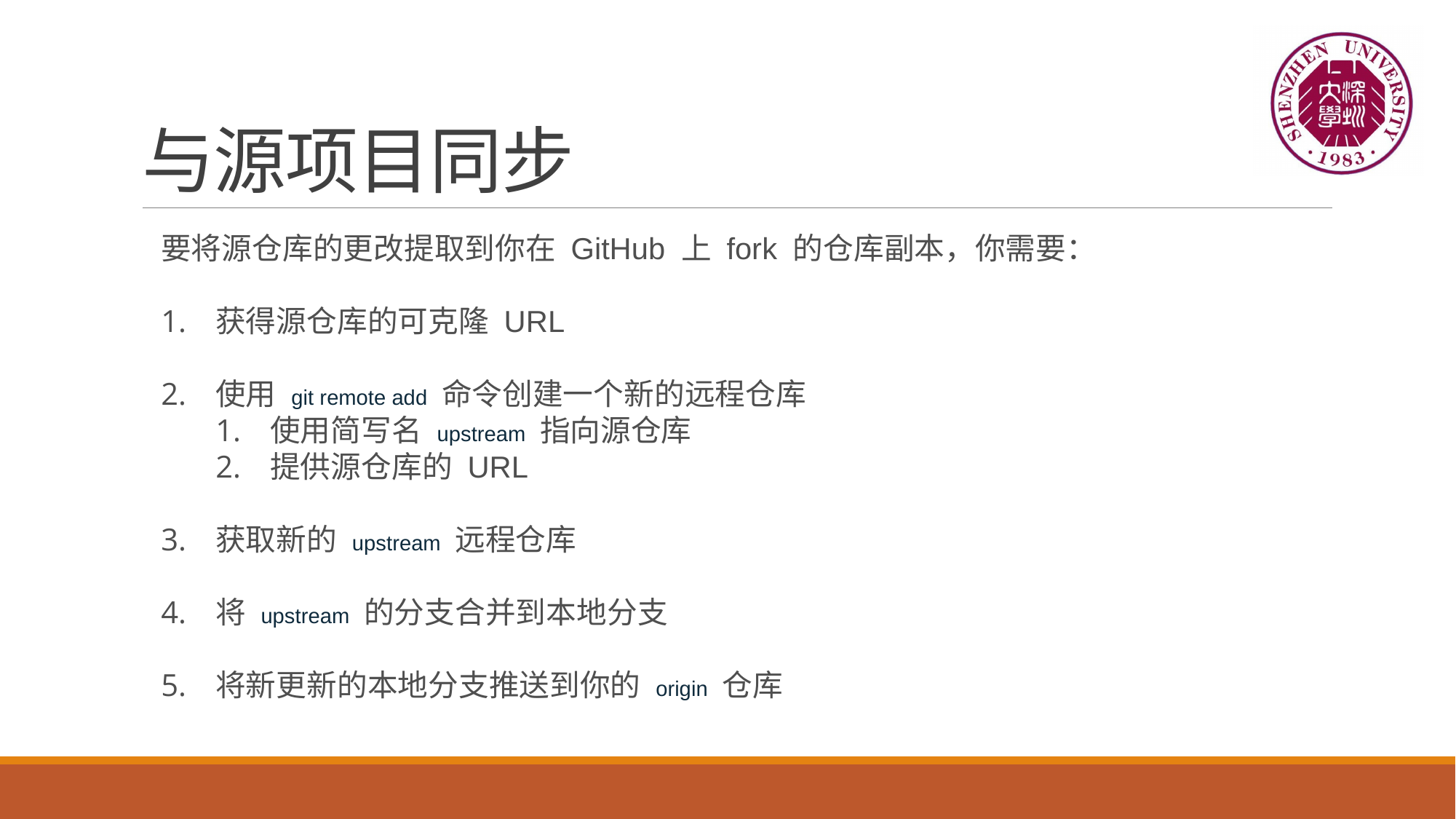

# 与源项目同步
要将源仓库的更改提取到你在 GitHub 上 fork 的仓库副本，你需要：

获得源仓库的可克隆 URL

使用 git remote add 命令创建一个新的远程仓库
使用简写名 upstream 指向源仓库
提供源仓库的 URL

获取新的 upstream 远程仓库

将 upstream 的分支合并到本地分支

将新更新的本地分支推送到你的 origin 仓库